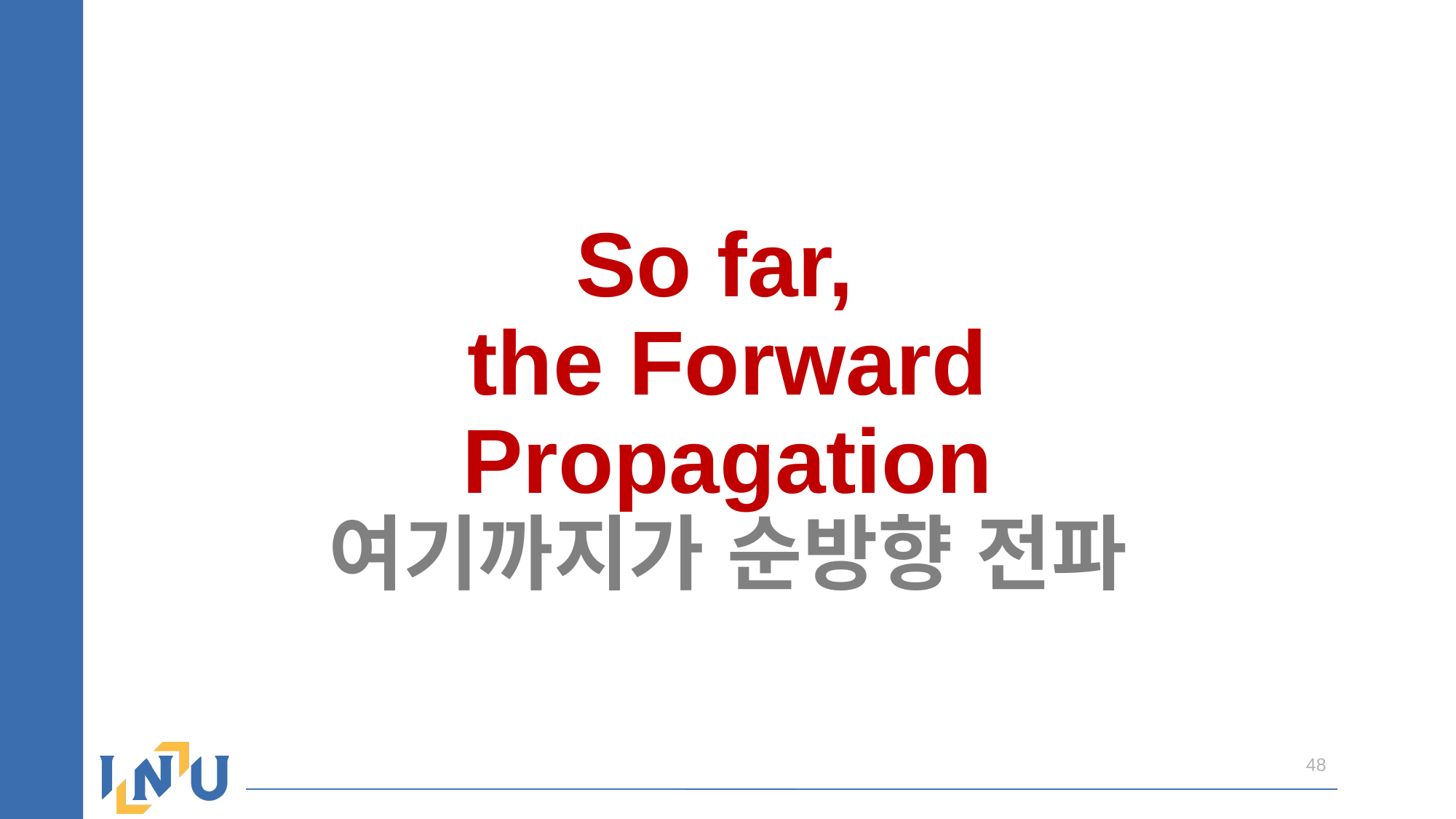

# So far, the Forward Propagation 여기까지가 순방향 전파
48